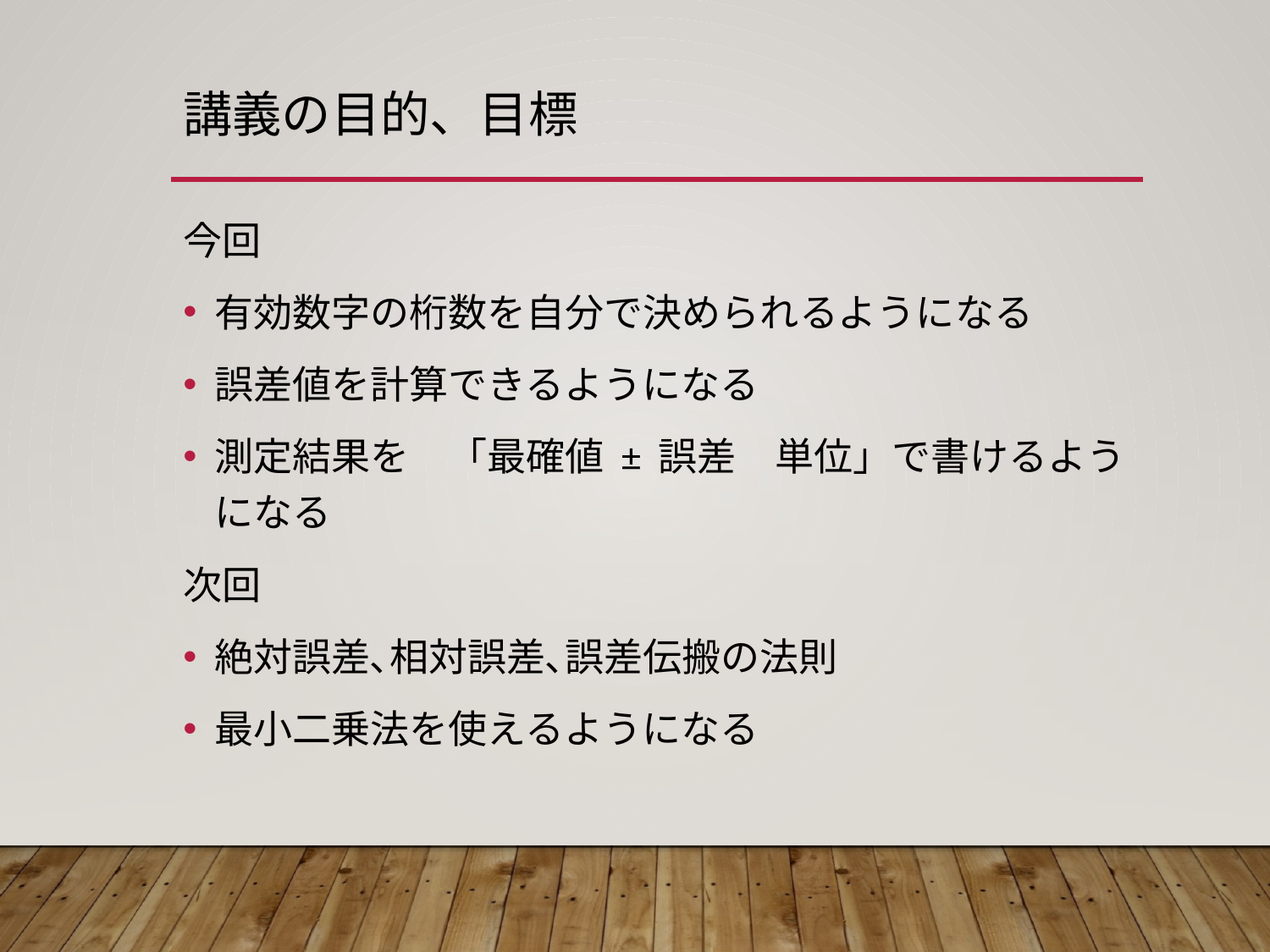

# 講義の目的、目標
今回
有効数字の桁数を自分で決められるようになる
誤差値を計算できるようになる
測定結果を　「最確値 ± 誤差　単位」で書けるようになる
次回
絶対誤差､相対誤差､誤差伝搬の法則
最小二乗法を使えるようになる